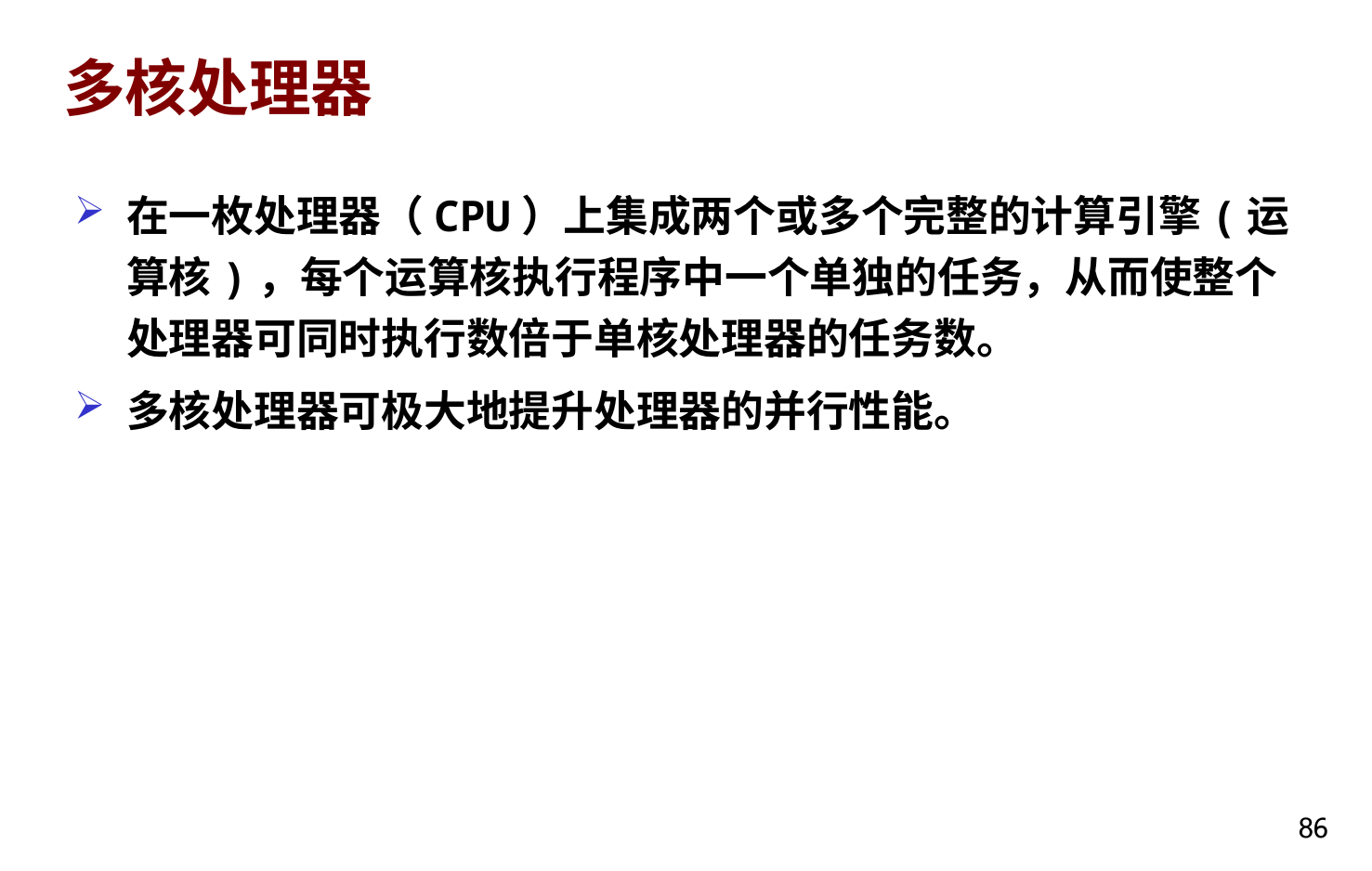

# 多核处理器
在一枚处理器（CPU）上集成两个或多个完整的计算引擎(运算核)，每个运算核执行程序中一个单独的任务，从而使整个处理器可同时执行数倍于单核处理器的任务数。
多核处理器可极大地提升处理器的并行性能。
86